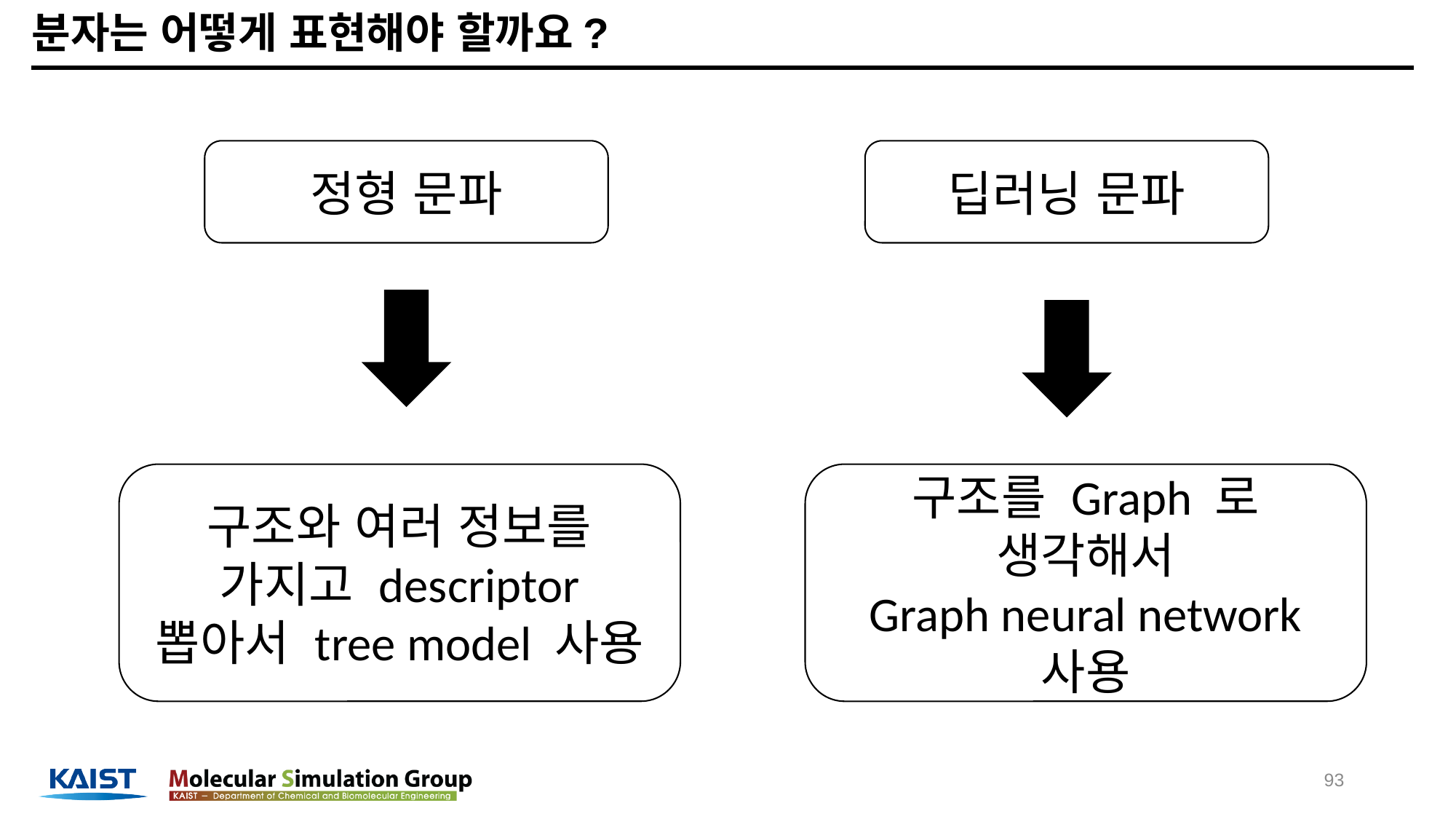

# 분자는 어떻게 표현해야 할까요?

정형 문파
딥러닝 문파

구조와 여러 정보를 가지고 descriptor 뽑아서 tree model 사용
구조를 Graph 로 생각해서
Graph neural network 사용
93